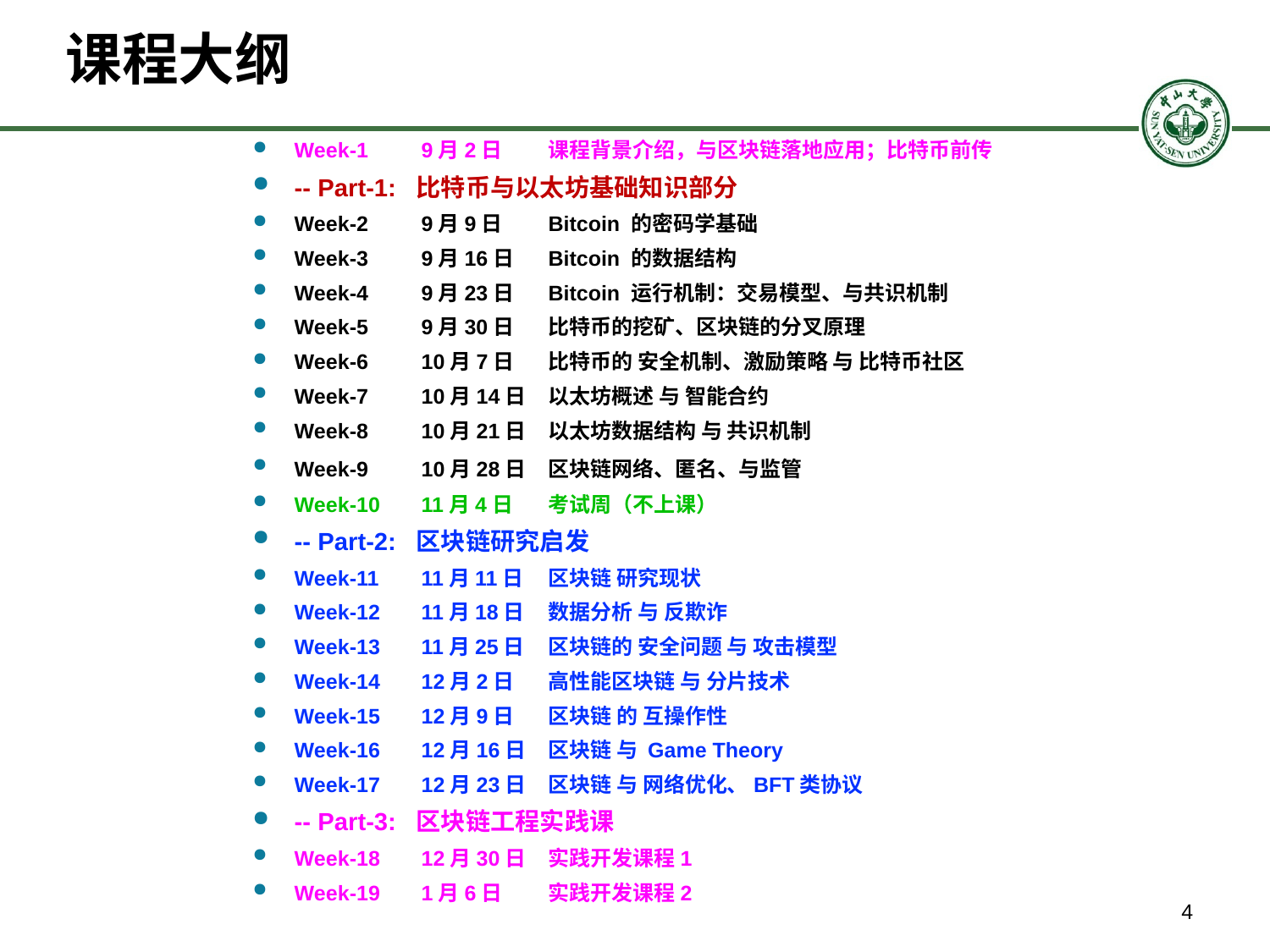

课程大纲
Week-1 	9月2日   	课程背景介绍，与区块链落地应用；比特币前传
-- Part-1:  比特币与以太坊基础知识部分
Week-2 	9月9日 	Bitcoin 的密码学基础
Week-3 	9月16日 	Bitcoin 的数据结构
Week-4 	9月23日 	Bitcoin 运行机制：交易模型、与共识机制
Week-5 	9月30日 	比特币的挖矿、区块链的分叉原理
Week-6 	10月7日 	比特币的 安全机制、激励策略 与 比特币社区
Week-7 	10月14日 	以太坊概述 与 智能合约
Week-8 	10月21日 	以太坊数据结构 与 共识机制
Week-9 	10月28日 	区块链网络、匿名、与监管
Week-10 	11月4日 	考试周（不上课）
-- Part-2:  区块链研究启发
Week-11 	11月11日 	区块链 研究现状
Week-12 	11月18日 	数据分析 与 反欺诈
Week-13 	11月25日 	区块链的 安全问题 与 攻击模型
Week-14 	12月2日 	高性能区块链 与 分片技术
Week-15 	12月9日 	区块链 的 互操作性
Week-16 	12月16日 	区块链 与 Game Theory
Week-17	12月23日 	区块链 与 网络优化、BFT类协议
-- Part-3:  区块链工程实践课
Week-18	12月30日 	实践开发课程1
Week-19 	1月6日 	实践开发课程2